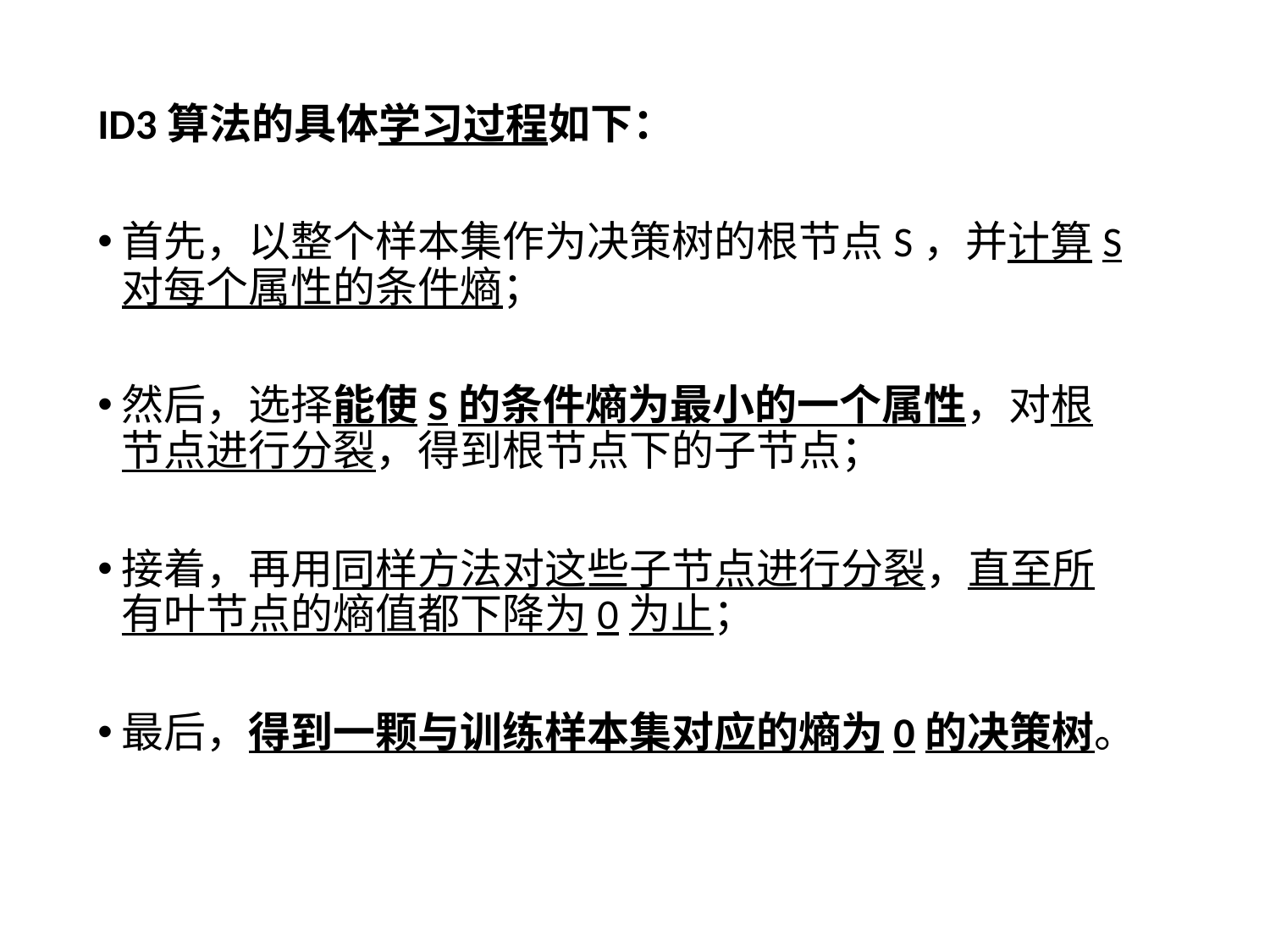

4.5典型算法

ID3算法的具体学习过程如下：

首先，以整个样本集作为决策树的根节点S，并计算S对每个属性的条件熵；

然后，选择能使S的条件熵为最小的一个属性，对根节点进行分裂，得到根节点下的子节点；

接着，再用同样方法对这些子节点进行分裂，直至所有叶节点的熵值都下降为0为止；

最后，得到一颗与训练样本集对应的熵为0的决策树。